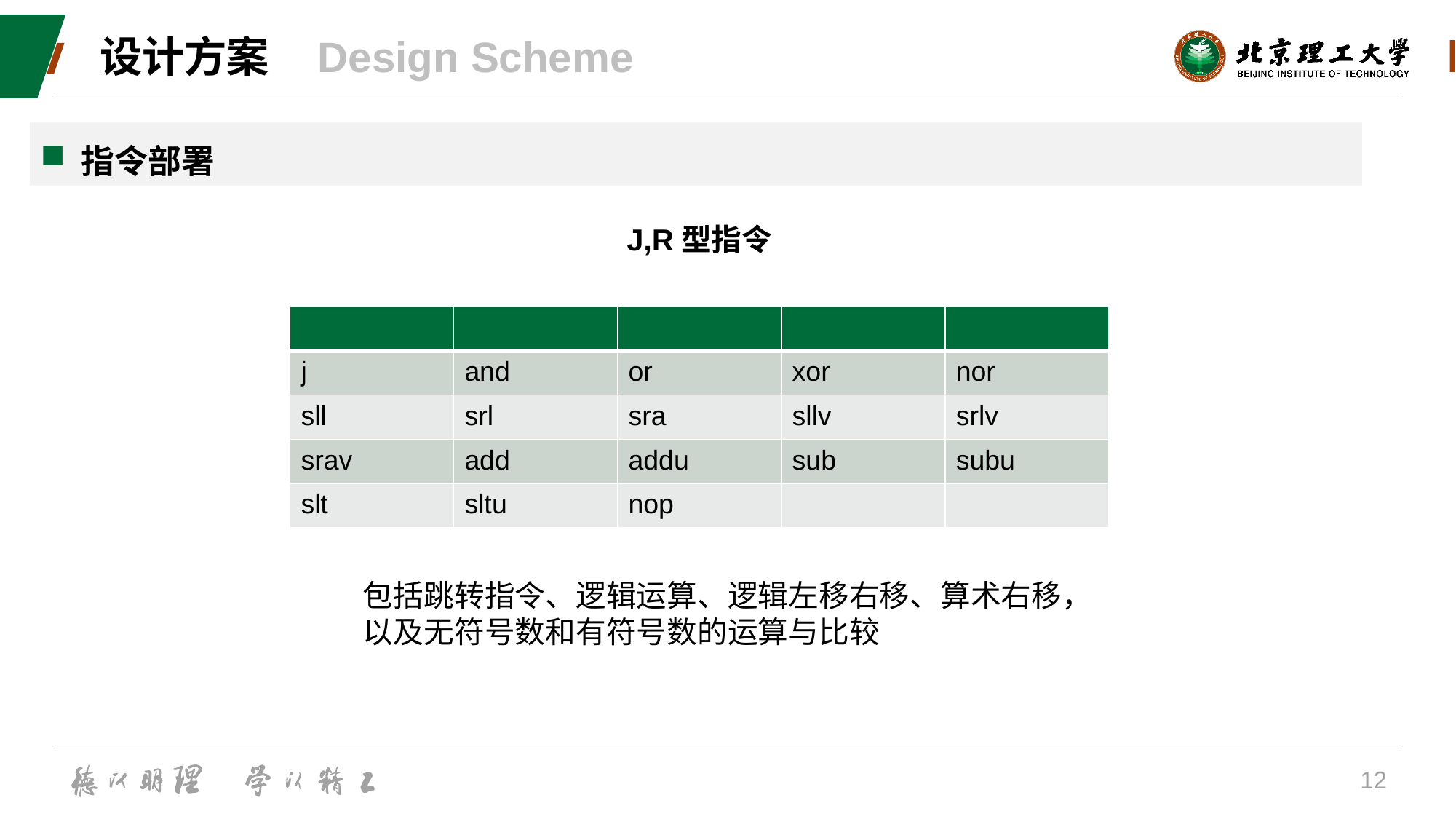

# 设计方案    Design Scheme
指令部署
J,R型指令
|  |  |  |  |  |
| --- | --- | --- | --- | --- |
| j | and | or | xor | nor |
| sll | srl | sra | sllv | srlv |
| srav | add | addu | sub | subu |
| slt | sltu | nop |  |  |
包括跳转指令、逻辑运算、逻辑左移右移、算术右移，
以及无符号数和有符号数的运算与比较